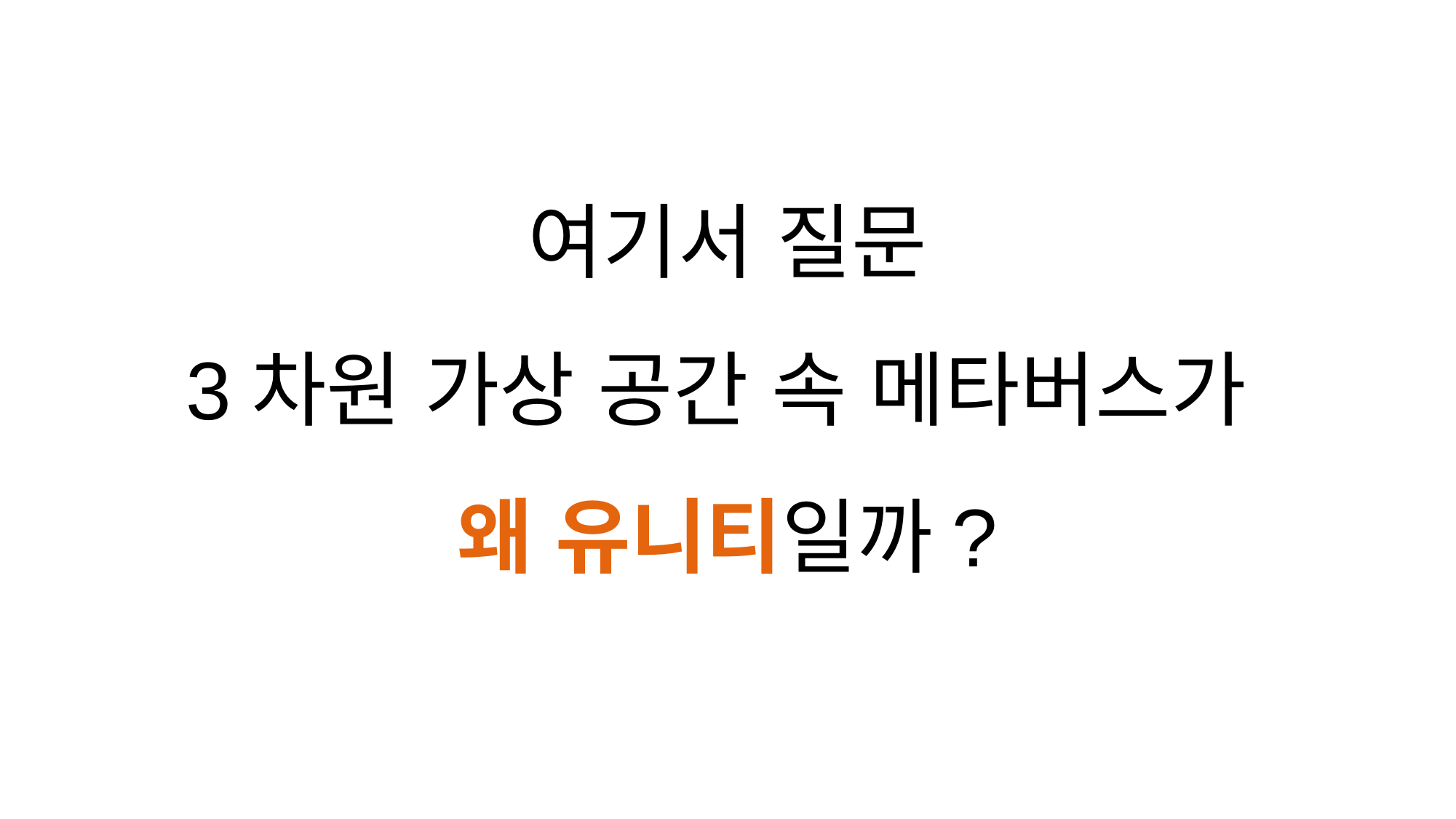

여기서 질문
3차원 가상 공간 속 메타버스가
왜 유니티일까?